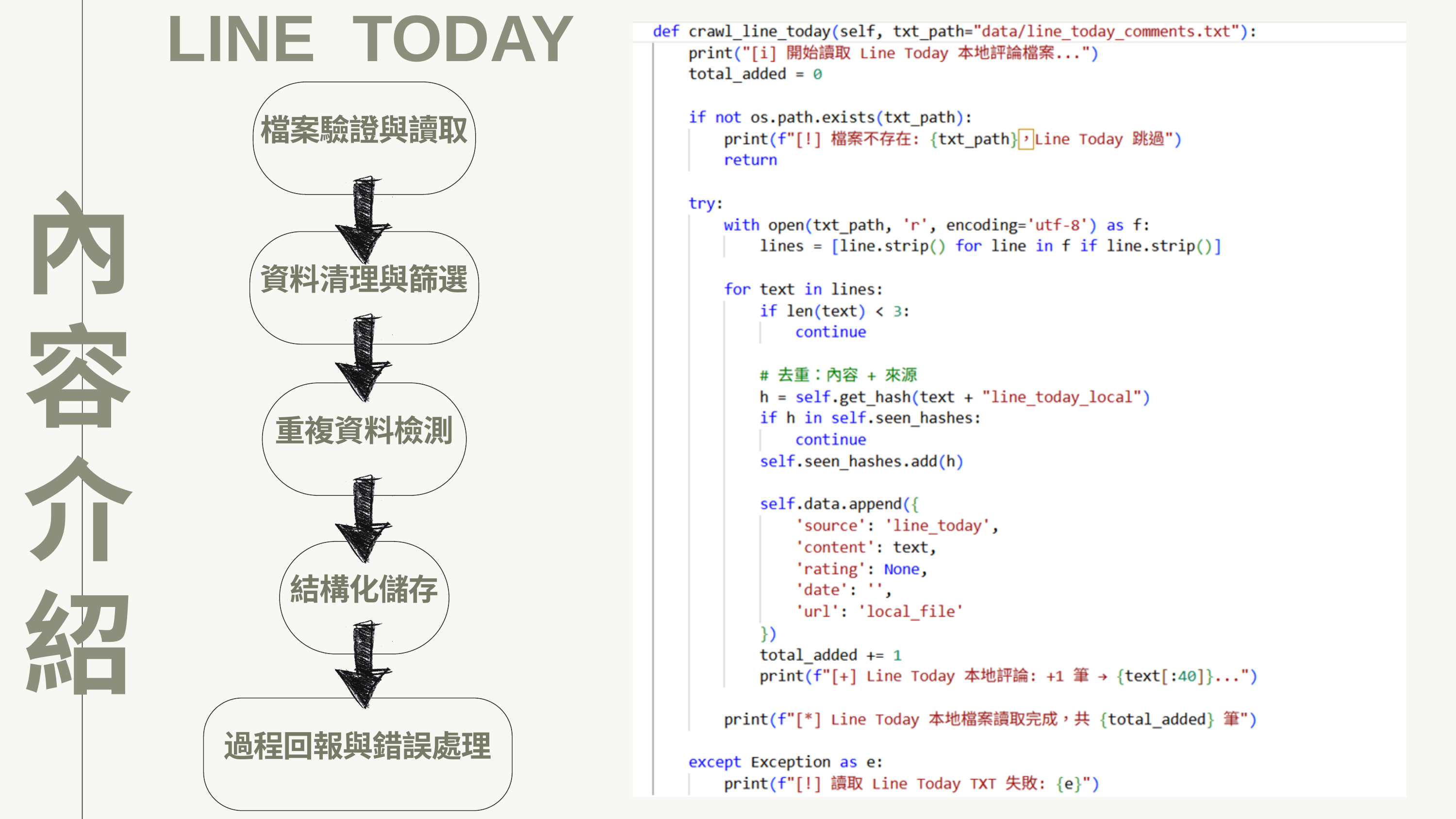

LINE  TODAY
 內容介紹

檔案驗證與讀取

資料清理與篩選

重複資料檢測

結構化儲存

過程回報與錯誤處理